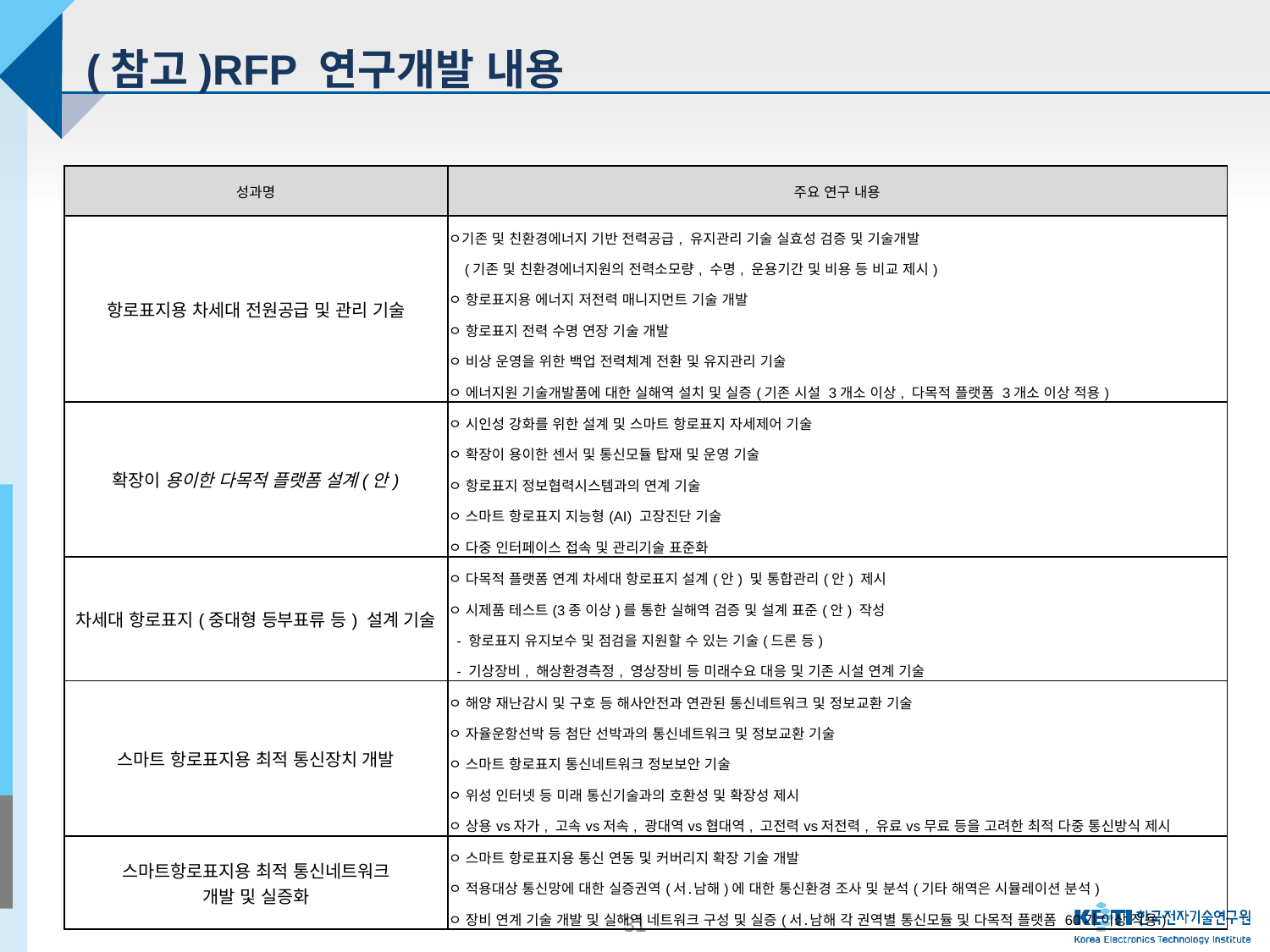

# (참고)RFP 연구개발 내용
| 성과명 | 주요 연구 내용 |
| --- | --- |
| 항로표지용 차세대 전원공급 및 관리 기술 | ㅇ기존 및 친환경에너지 기반 전력공급, 유지관리 기술 실효성 검증 및 기술개발 (기존 및 친환경에너지원의 전력소모량, 수명, 운용기간 및 비용 등 비교 제시) ㅇ 항로표지용 에너지 저전력 매니지먼트 기술 개발 ㅇ 항로표지 전력 수명 연장 기술 개발 ㅇ 비상 운영을 위한 백업 전력체계 전환 및 유지관리 기술 ㅇ 에너지원 기술개발품에 대한 실해역 설치 및 실증(기존 시설 3개소 이상, 다목적 플랫폼 3개소 이상 적용) |
| 확장이 용이한 다목적 플랫폼 설계(안) | ㅇ 시인성 강화를 위한 설계 및 스마트 항로표지 자세제어 기술 ㅇ 확장이 용이한 센서 및 통신모듈 탑재 및 운영 기술 ㅇ 항로표지 정보협력시스템과의 연계 기술 ㅇ 스마트 항로표지 지능형(AI) 고장진단 기술 ㅇ 다중 인터페이스 접속 및 관리기술 표준화 |
| 차세대 항로표지(중대형 등부표류 등) 설계 기술 | ㅇ 다목적 플랫폼 연계 차세대 항로표지 설계(안) 및 통합관리(안) 제시 ㅇ 시제품 테스트(3종 이상)를 통한 실해역 검증 및 설계 표준(안) 작성 - 항로표지 유지보수 및 점검을 지원할 수 있는 기술(드론 등) - 기상장비, 해상환경측정, 영상장비 등 미래수요 대응 및 기존 시설 연계 기술 |
| 스마트 항로표지용 최적 통신장치 개발 | ㅇ 해양 재난감시 및 구호 등 해사안전과 연관된 통신네트워크 및 정보교환 기술 ㅇ 자율운항선박 등 첨단 선박과의 통신네트워크 및 정보교환 기술 ㅇ 스마트 항로표지 통신네트워크 정보보안 기술 ㅇ 위성 인터넷 등 미래 통신기술과의 호환성 및 확장성 제시 ㅇ 상용vs자가, 고속vs저속, 광대역vs협대역, 고전력vs저전력, 유료vs무료 등을 고려한 최적 다중 통신방식 제시 |
| 스마트항로표지용 최적 통신네트워크 개발 및 실증화 | ㅇ 스마트 항로표지용 통신 연동 및 커버리지 확장 기술 개발 ㅇ 적용대상 통신망에 대한 실증권역(서․남해)에 대한 통신환경 조사 및 분석(기타 해역은 시뮬레이션 분석) ㅇ 장비 연계 기술 개발 및 실해역 네트워크 구성 및 실증(서․남해 각 권역별 통신모듈 및 다목적 플랫폼 60기 이상 적용) |